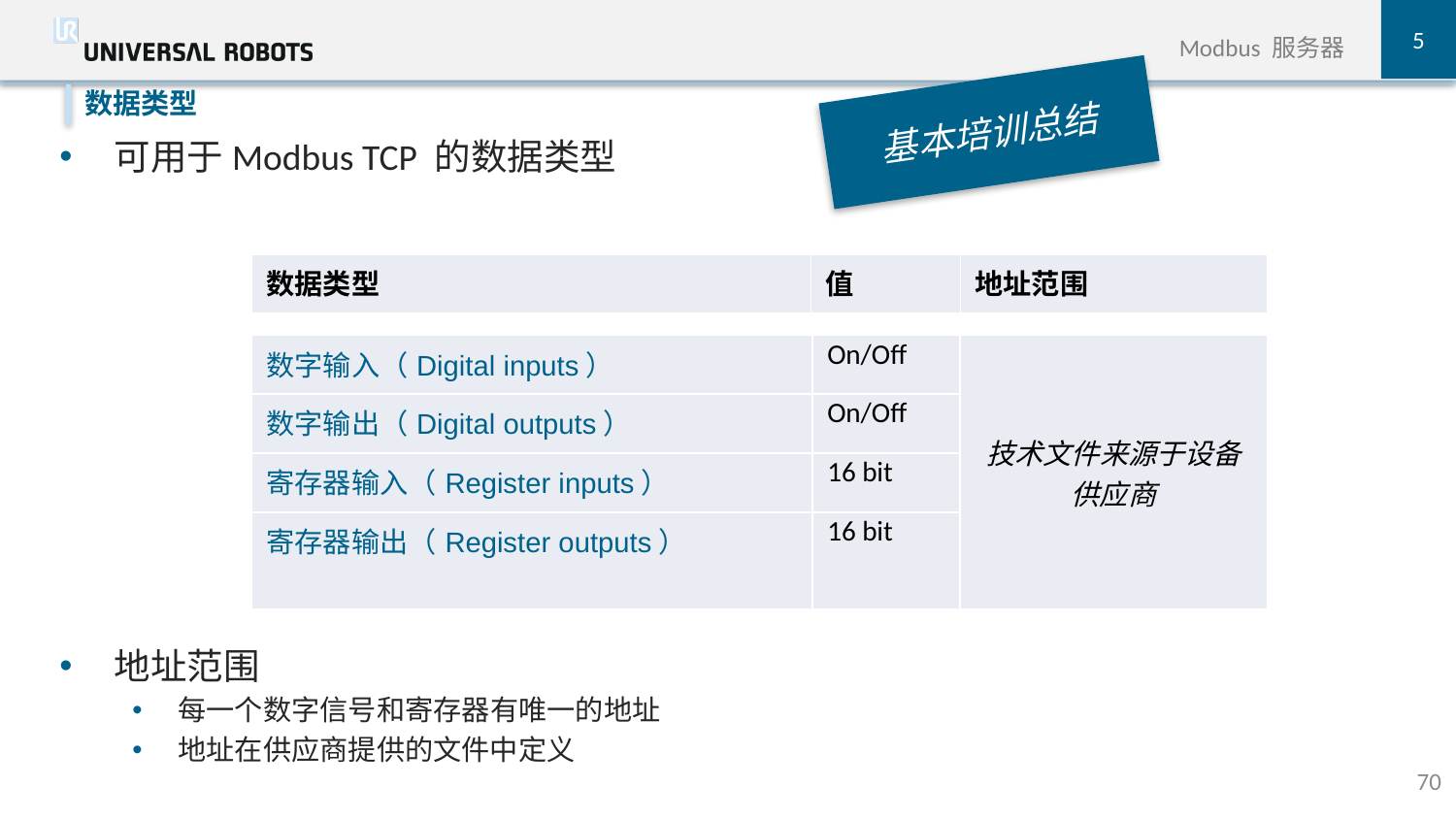

5
Modbus 服务器
基本培训总结

可用于Modbus TCP 的数据类型

地址范围
每一个数字信号和寄存器有唯一的地址
地址在供应商提供的文件中定义
数据类型
| 数据类型 | 值 | 地址范围 |
| --- | --- | --- |
| 数字输入（Digital inputs） | On/Off | 技术文件来源于设备供应商 |
| --- | --- | --- |
| 数字输出（Digital outputs） | On/Off |  |
| 寄存器输入（Register inputs） | 16 bit |  |
| 寄存器输出（Register outputs） | 16 bit |  |
70